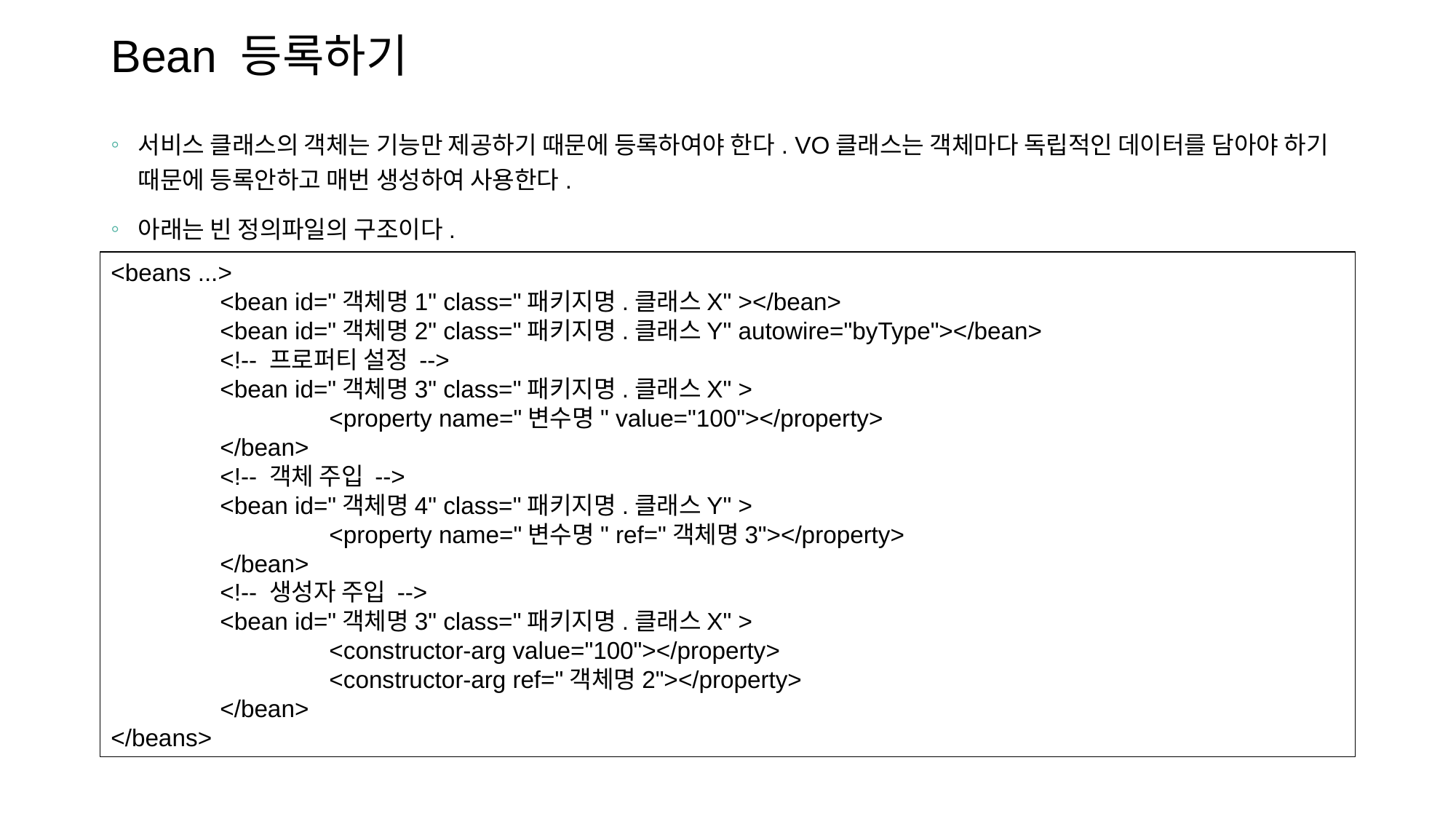

# Bean 등록하기
서비스 클래스의 객체는 기능만 제공하기 때문에 등록하여야 한다. VO클래스는 객체마다 독립적인 데이터를 담아야 하기 때문에 등록안하고 매번 생성하여 사용한다.
아래는 빈 정의파일의 구조이다.
<beans ...>
	<bean id="객체명1" class="패키지명.클래스X" ></bean>
	<bean id="객체명2" class="패키지명.클래스Y" autowire="byType"></bean>
	<!-- 프로퍼티 설정 -->
	<bean id="객체명3" class="패키지명.클래스X" >
		<property name="변수명" value="100"></property>
	</bean>
	<!-- 객체 주입 -->
	<bean id="객체명4" class="패키지명.클래스Y" >
		<property name="변수명" ref="객체명3"></property>
	</bean>
	<!-- 생성자 주입 -->
	<bean id="객체명3" class="패키지명.클래스X" >
		<constructor-arg value="100"></property>
		<constructor-arg ref="객체명2"></property>
	</bean>
</beans>